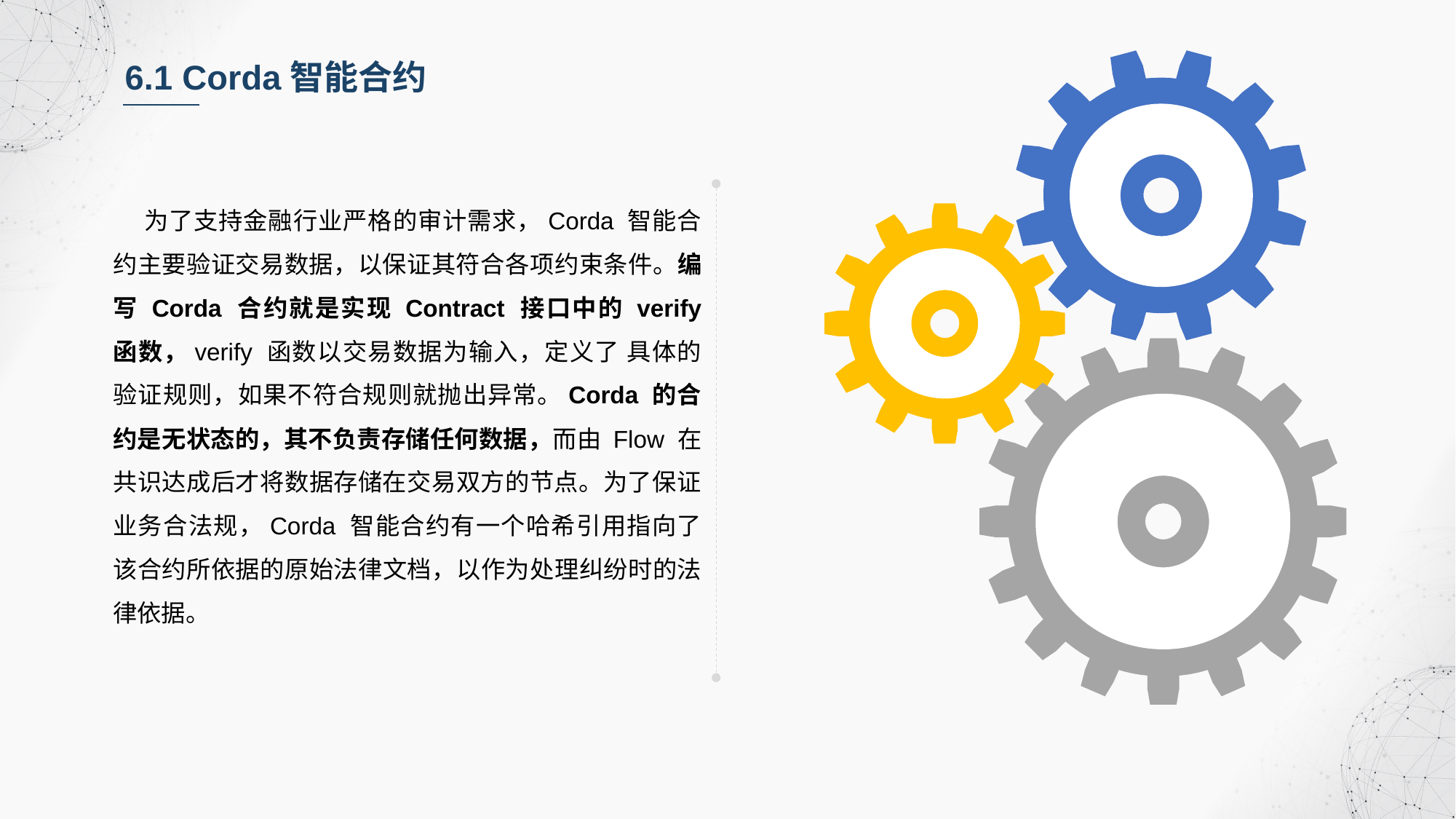

6.1 Corda智能合约
    为了支持金融行业严格的审计需求，Corda 智能合约主要验证交易数据，以保证其符合各项约束条件。编写 Corda 合约就是实现 Contract 接口中的 verify 函数，verify 函数以交易数据为输入，定义了 具体的验证规则，如果不符合规则就抛出异常。Corda 的合约是无状态的，其不负责存储任何数据，而由 Flow 在共识达成后才将数据存储在交易双方的节点。为了保证业务合法规，Corda 智能合约有一个哈希引用指向了该合约所依据的原始法律文档，以作为处理纠纷时的法律依据。